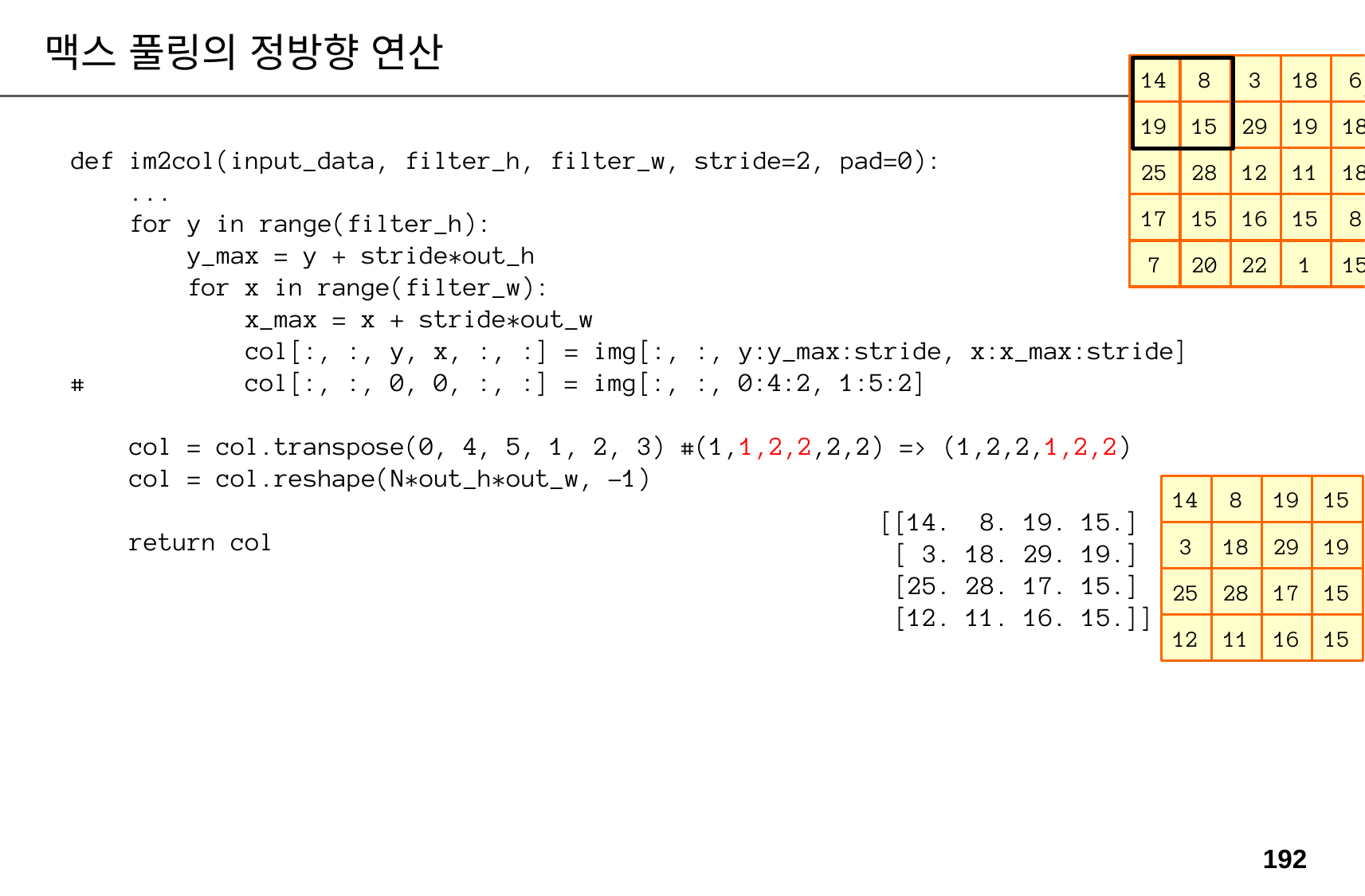

맥스 풀링의 정방향 연산
14
8
3
18
6

19
15
29
19
18
def im2col(input_data, filter_h, filter_w, stride=2, pad=0):
    ...
    for y in range(filter_h):
        y_max = y + stride*out_h
        for x in range(filter_w):
            x_max = x + stride*out_w
            col[:, :, y, x, :, :] = img[:, :, y:y_max:stride, x:x_max:stride]
#           col[:, :, 0, 0, :, :] = img[:, :, 0:4:2, 1:5:2]

    col = col.transpose(0, 4, 5, 1, 2, 3) #(1,1,2,2,2,2) => (1,2,2,1,2,2)
    col = col.reshape(N*out_h*out_w, -1)

    return col
25
28
12
11
18
17
15
16
15
8
7
20
22
1
15
14
8
19
15
[[14.  8. 19. 15.]
 [ 3. 18. 29. 19.]
 [25. 28. 17. 15.]
 [12. 11. 16. 15.]]
3
18
29
19
25
28
17
15
12
11
16
15